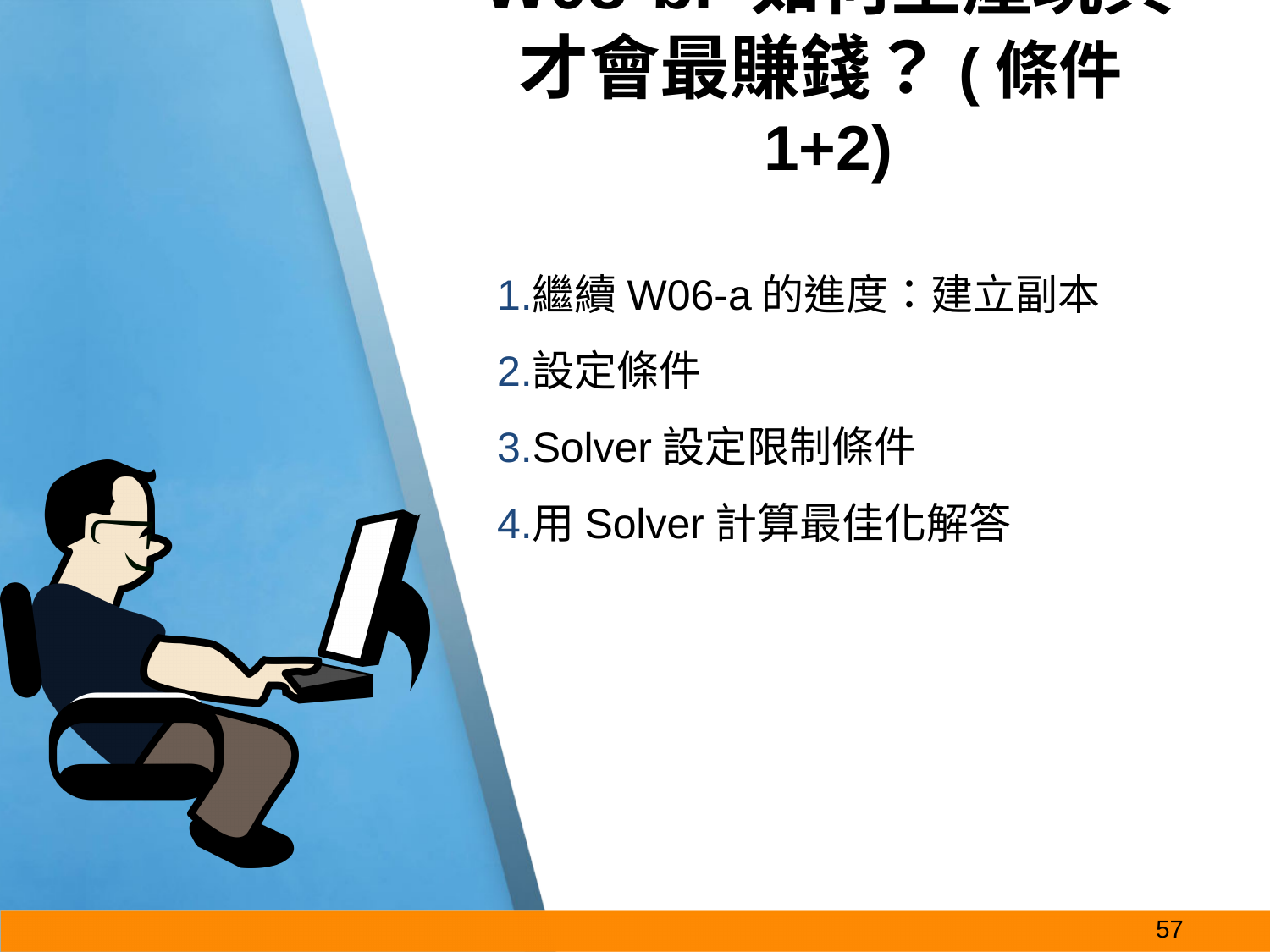

# W08-b. 如何生產玩具才會最賺錢？(條件1+2)
繼續W06-a的進度：建立副本
設定條件
Solver設定限制條件
用Solver計算最佳化解答
57